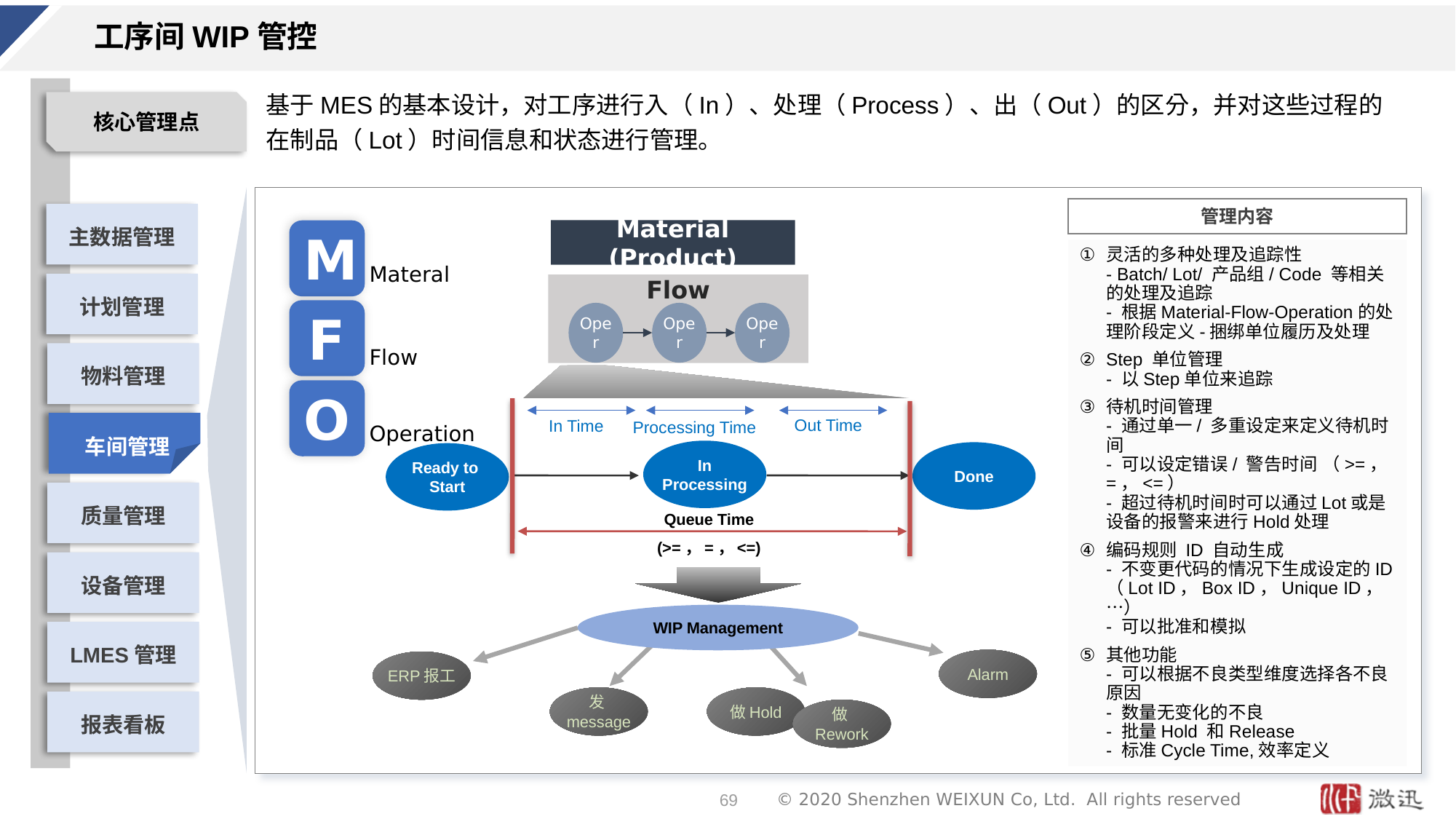

# 工序间WIP管控
基于MES的基本设计，对工序进行入（In）、处理（Process）、出（Out）的区分，并对这些过程的在制品（Lot）时间信息和状态进行管理。

Material (Product)
M
灵活的多种处理及追踪性
- Batch/ Lot/ 产品组/ Code 等相关的处理及追踪
- 根据Material-Flow-Operation的处理阶段定义-捆绑单位履历及处理
Step 单位管理
- 以Step单位来追踪
待机时间管理
- 通过单一/ 多重设定来定义待机时间
- 可以设定错误/ 警告时间 （>=，=，<=）
- 超过待机时间时可以通过Lot或是设备的报警来进行Hold处理
编码规则 ID 自动生成
- 不变更代码的情况下生成设定的ID （Lot ID，Box ID，Unique ID，…）
- 可以批准和模拟
其他功能
- 可以根据不良类型维度选择各不良原因
- 数量无变化的不良
- 批量Hold 和Release
- 标准Cycle Time,效率定义

Materal
Flow
F
Oper
Oper
Oper
Flow

O

Out Time
In Time
Processing Time
Operation
In Processing
Done
Ready to
Start

Queue Time
(>=，=，<=)

WIP Management

Alarm
ERP报工
发message
做Hold
做Rework
69